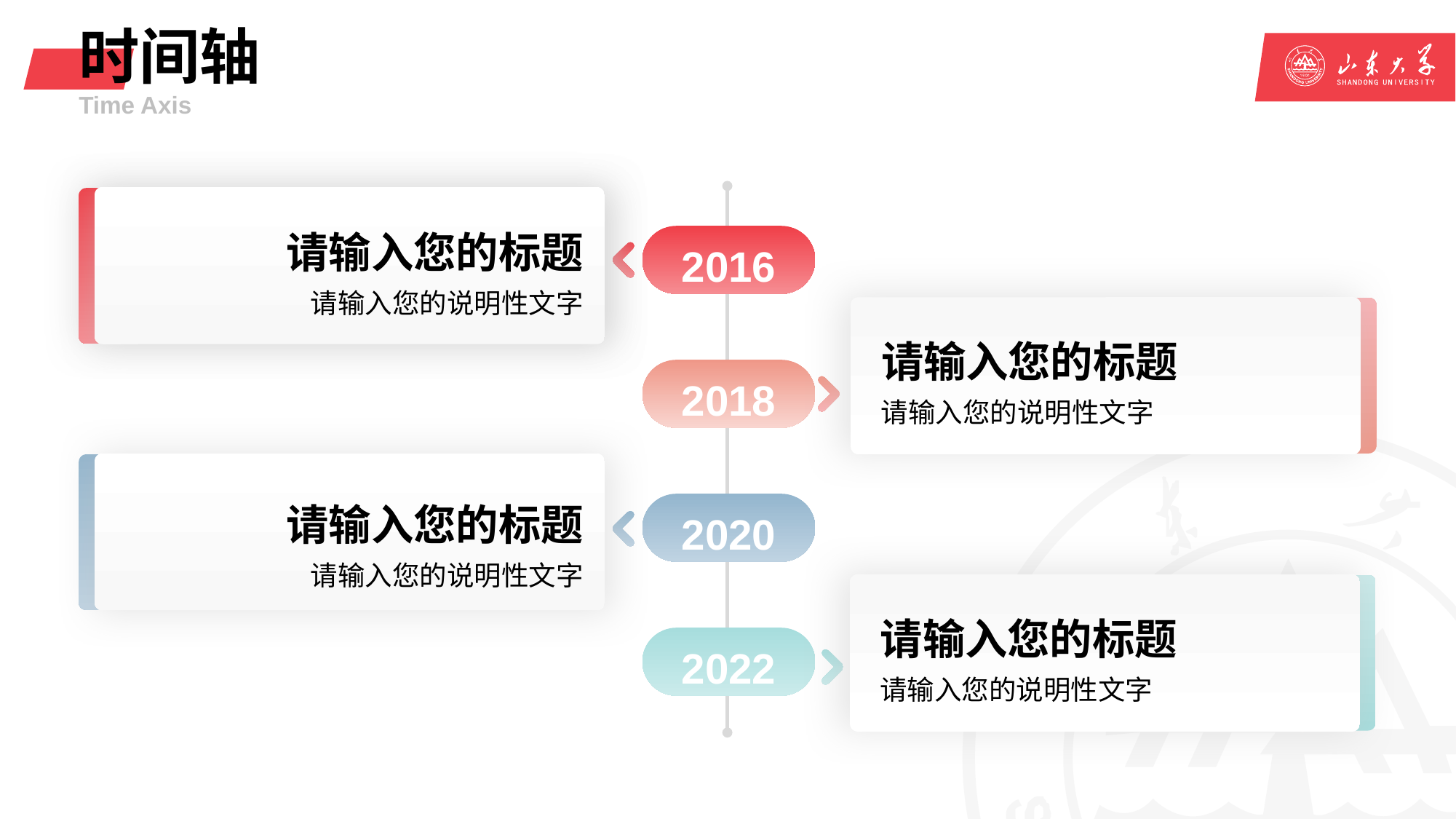

# 时间轴
Time Axis
2016
2018
2020
2022

请输入您的标题
请输入您的标题
请输入您的内容请输入您的内容
请输入您的说明性文字

请输入您的标题
请输入您的说明性文字
请输入您的内容请输入您的内容

请输入您的标题
请输入您的标题
请输入您的内容请输入您的内容
请输入您的说明性文字

请输入您的标题
请输入您的内容请输入您的内容
请输入您的标题
请输入您的说明性文字